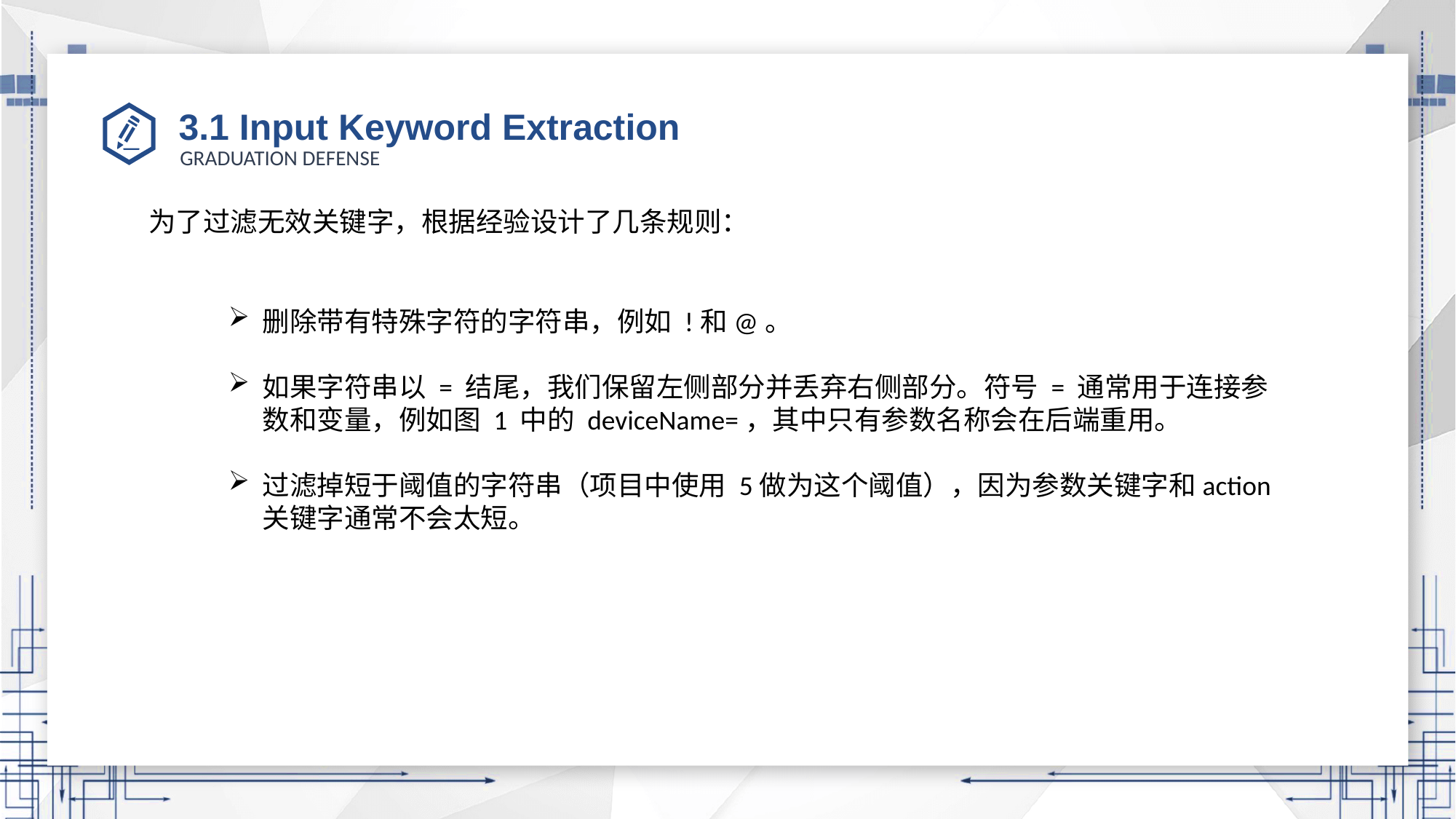

# 3.1 Input Keyword Extraction
为了过滤无效关键字，根据经验设计了几条规则：
删除带有特殊字符的字符串，例如 !和@。

如果字符串以 = 结尾，我们保留左侧部分并丢弃右侧部分。符号 = 通常用于连接参数和变量，例如图 1 中的 deviceName=，其中只有参数名称会在后端重用。

过滤掉短于阈值的字符串（项目中使用 5做为这个阈值），因为参数关键字和action关键字通常不会太短。